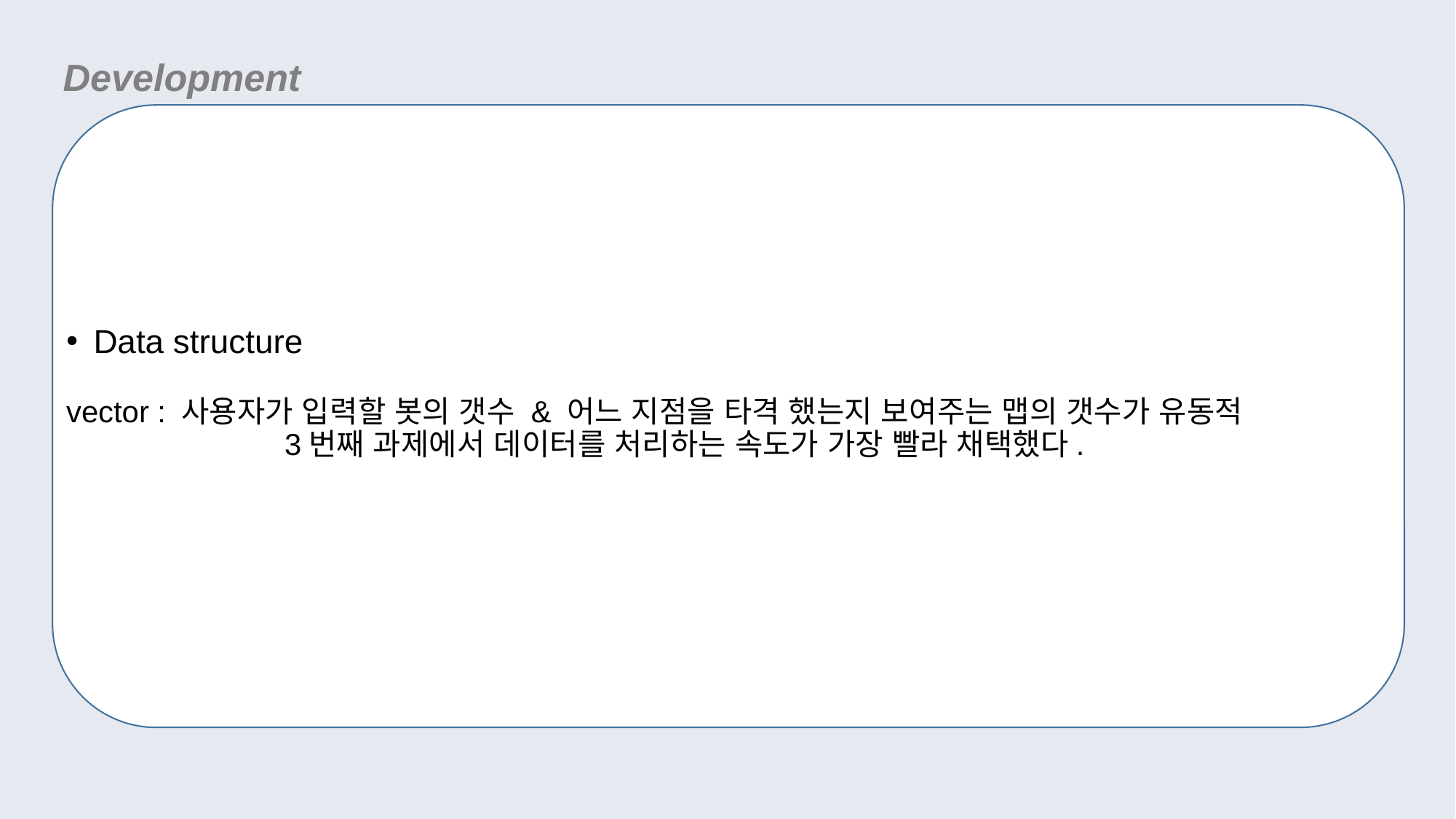

Development

Data structure

vector : 사용자가 입력할 봇의 갯수 & 어느 지점을 타격 했는지 보여주는 맵의 갯수가 유동적
		3번째 과제에서 데이터를 처리하는 속도가 가장 빨라 채택했다.